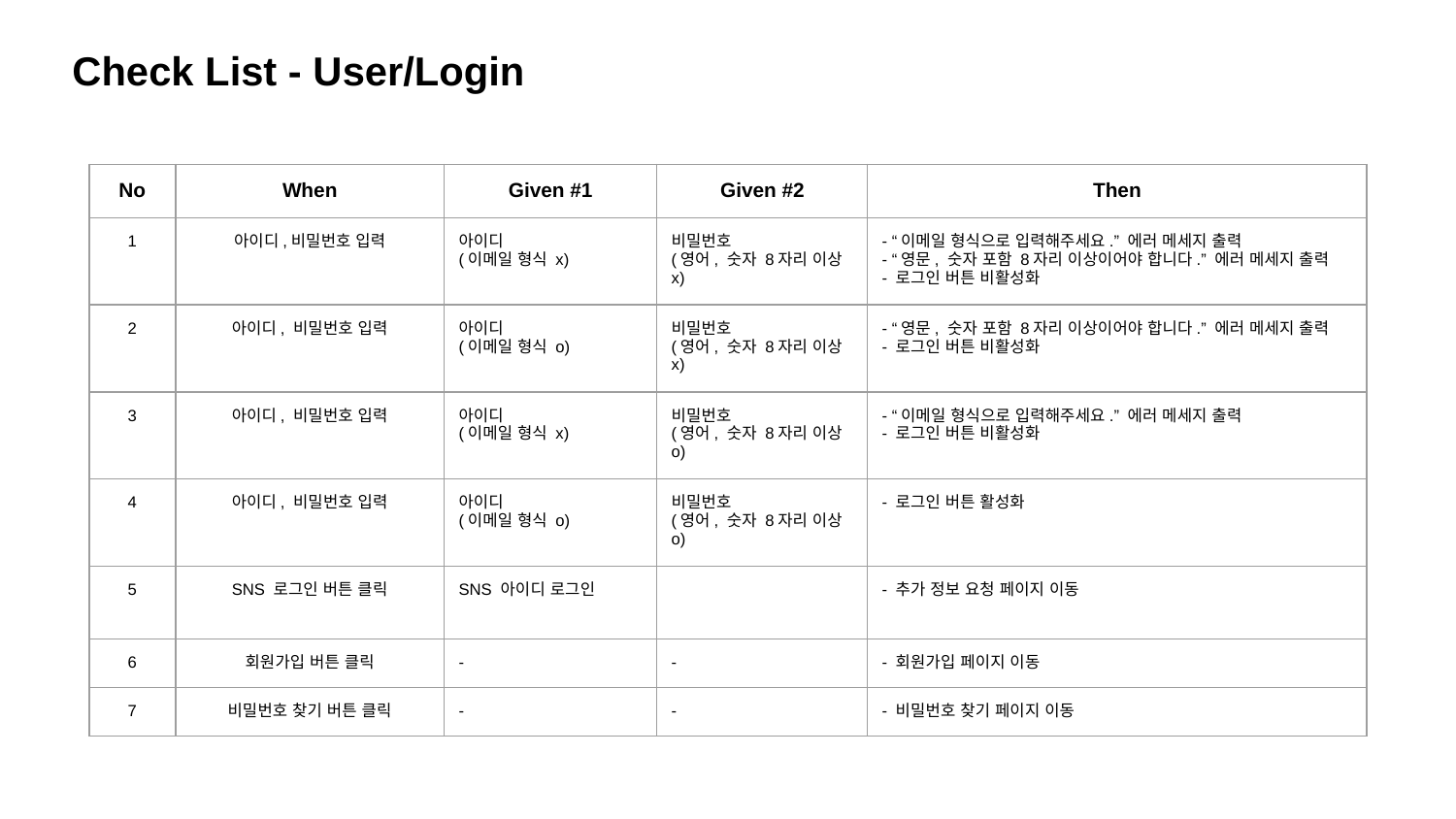

Check List - User/Login
| No | When | Given #1 | Given #2 | Then |
| --- | --- | --- | --- | --- |
| 1 | 아이디,비밀번호 입력 | 아이디 (이메일 형식 x) | 비밀번호 (영어, 숫자 8자리 이상 x) | - “이메일 형식으로 입력해주세요.” 에러 메세지 출력 - “영문, 숫자 포함 8자리 이상이어야 합니다.” 에러 메세지 출력 - 로그인 버튼 비활성화 |
| 2 | 아이디, 비밀번호 입력 | 아이디 (이메일 형식 o) | 비밀번호 (영어, 숫자 8자리 이상 x) | - “영문, 숫자 포함 8자리 이상이어야 합니다.” 에러 메세지 출력 - 로그인 버튼 비활성화 |
| 3 | 아이디, 비밀번호 입력 | 아이디 (이메일 형식 x) | 비밀번호 (영어, 숫자 8자리 이상 o) | - “이메일 형식으로 입력해주세요.” 에러 메세지 출력 - 로그인 버튼 비활성화 |
| 4 | 아이디, 비밀번호 입력 | 아이디 (이메일 형식 o) | 비밀번호 (영어, 숫자 8자리 이상 o) | - 로그인 버튼 활성화 |
| 5 | SNS 로그인 버튼 클릭 | SNS 아이디 로그인 |  | - 추가 정보 요청 페이지 이동 |
| 6 | 회원가입 버튼 클릭 | - | - | - 회원가입 페이지 이동 |
| 7 | 비밀번호 찾기 버튼 클릭 | - | - | - 비밀번호 찾기 페이지 이동 |